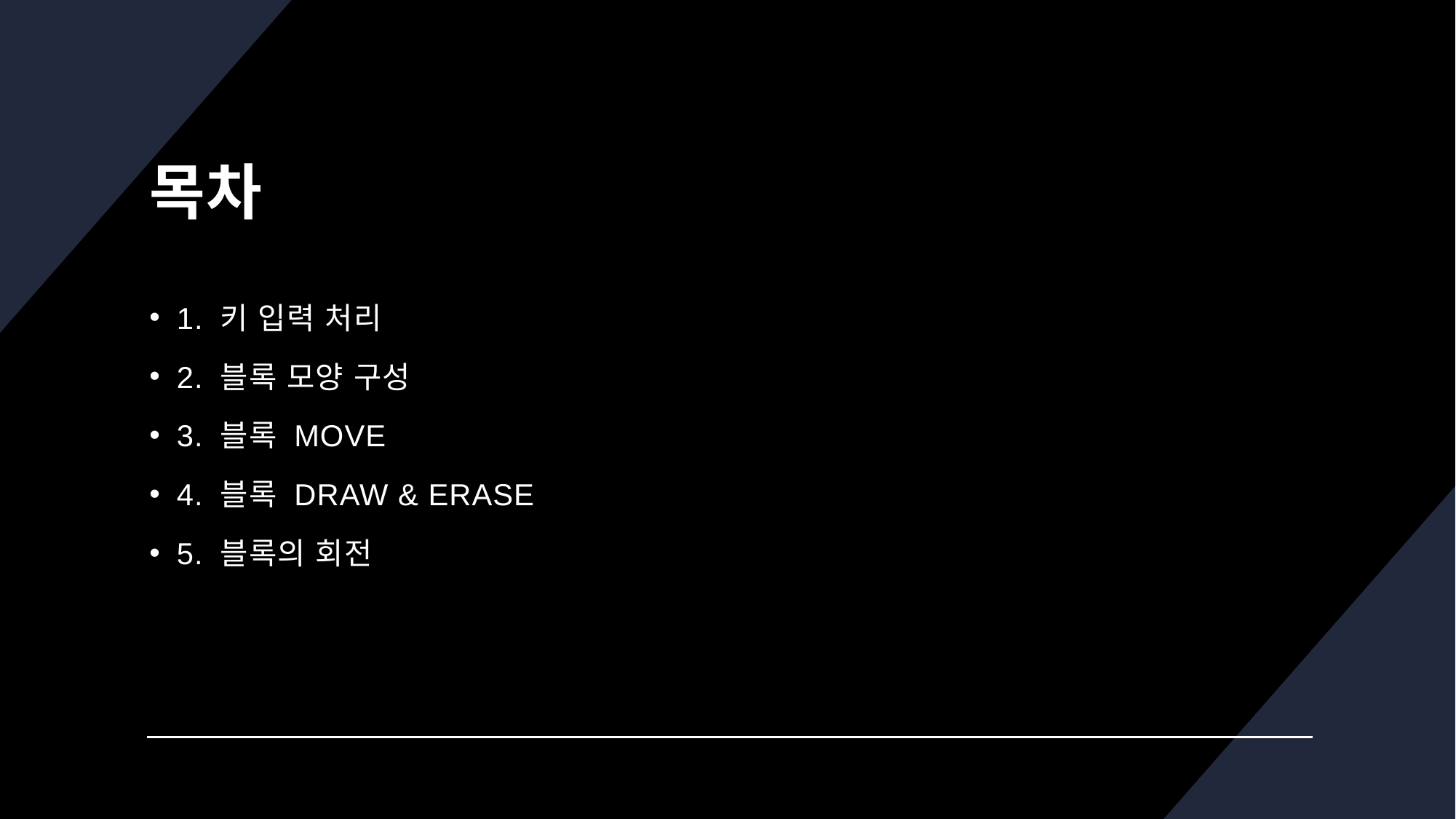

# 목차
1. 키 입력 처리
2. 블록 모양 구성
3. 블록 MOVE
4. 블록 DRAW & ERASE
5. 블록의 회전